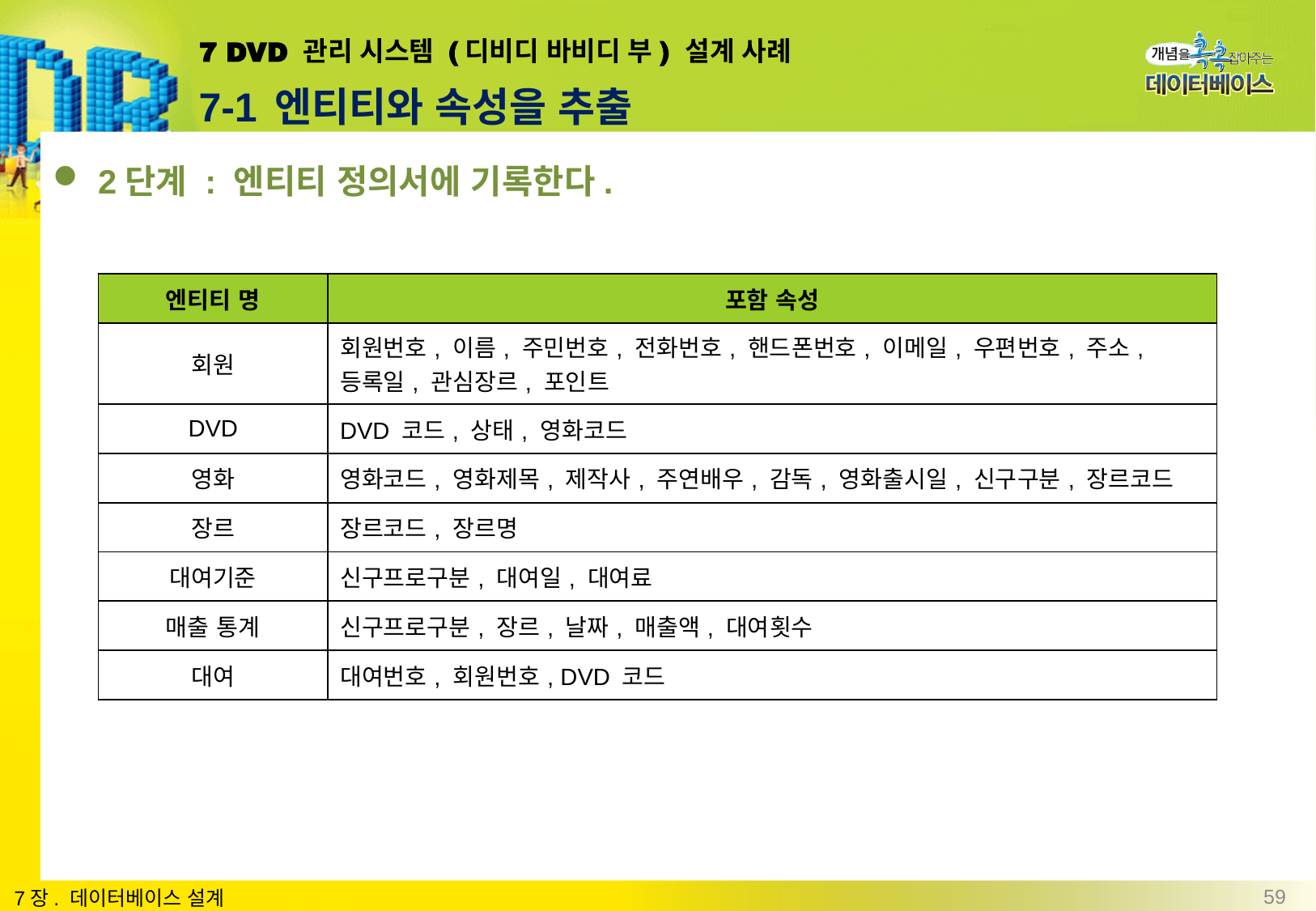

# 7 DVD 관리 시스템 (디비디 바비디 부) 설계 사례
7-1 엔티티와 속성을 추출
2단계 : 엔티티 정의서에 기록한다.
| 엔티티 명 | 포함 속성 |
| --- | --- |
| 회원 | 회원번호, 이름, 주민번호, 전화번호, 핸드폰번호, 이메일, 우편번호, 주소, 등록일, 관심장르, 포인트 |
| DVD | DVD 코드, 상태, 영화코드 |
| 영화 | 영화코드, 영화제목, 제작사, 주연배우, 감독, 영화출시일, 신구구분, 장르코드 |
| 장르 | 장르코드, 장르명 |
| 대여기준 | 신구프로구분, 대여일, 대여료 |
| 매출 통계 | 신구프로구분, 장르, 날짜, 매출액, 대여횟수 |
| 대여 | 대여번호, 회원번호, DVD 코드 |
59